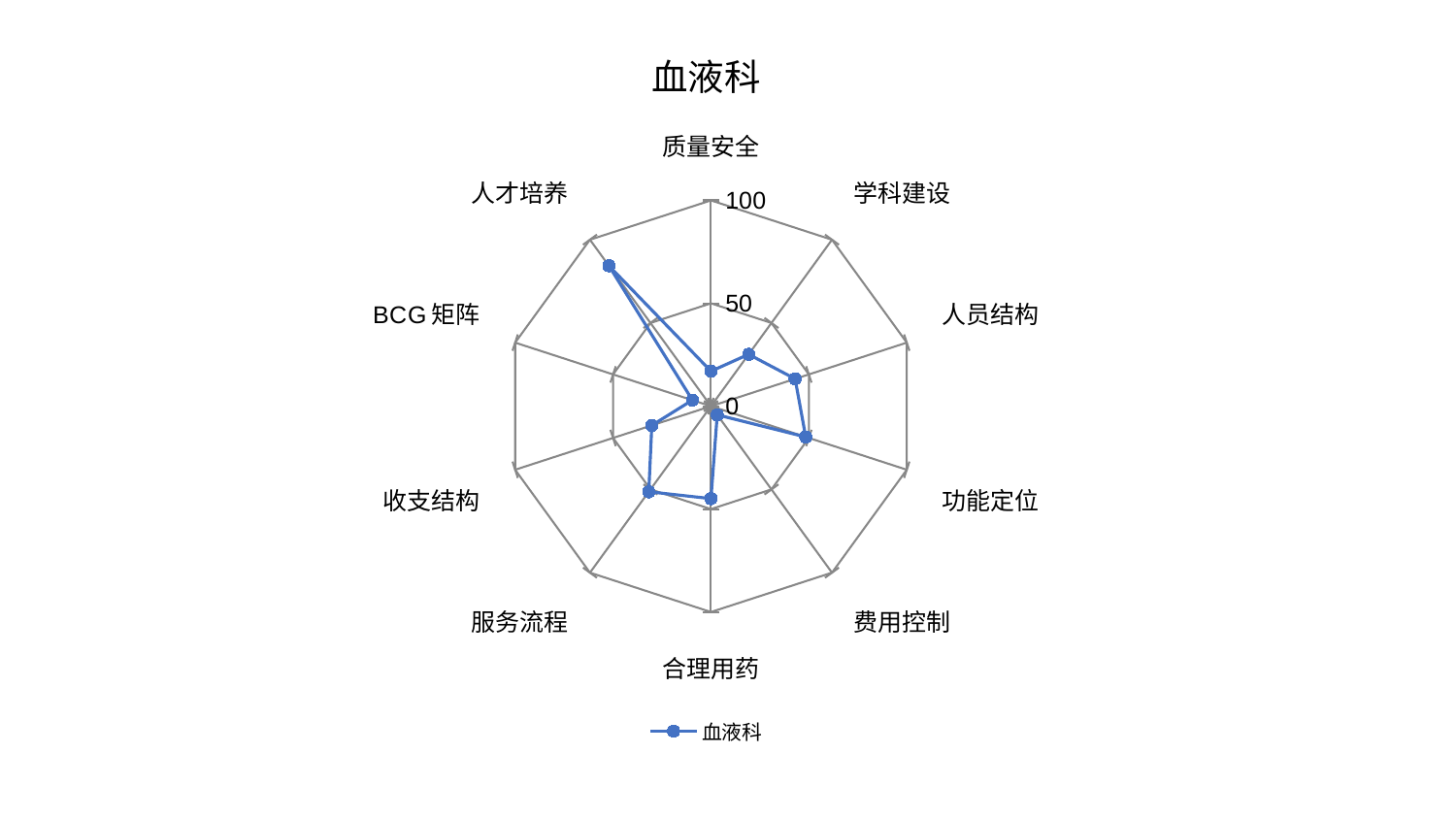

### Chart: 血液科

| Category | 血液科 |
|---|---|
| 质量安全 | 16.999522637937265 |
| 学科建设 | 31.152534425195753 |
| 人员结构 | 42.98673531770843 |
| 功能定位 | 48.4125259045306 |
| 费用控制 | 5.200595386970366 |
| 合理用药 | 44.9202575884837 |
| 服务流程 | 51.393148096951215 |
| 收支结构 | 30.21920240011044 |
| BCG矩阵 | 9.508846666248312 |
| 人才培养 | 84.37218218112245 |
132